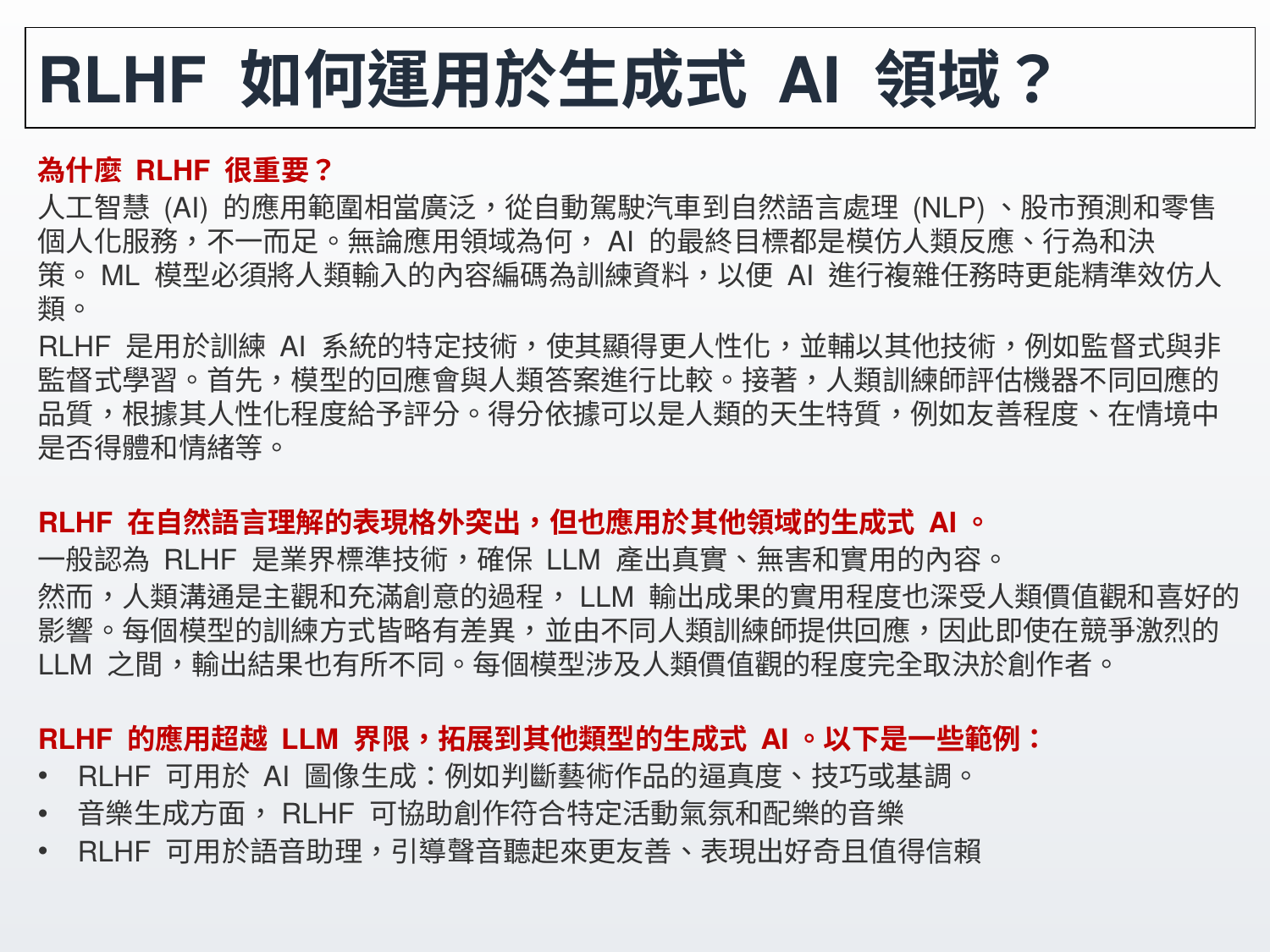

# RLHF 如何運用於生成式 AI 領域？
為什麼 RLHF 很重要？
人工智慧 (AI) 的應用範圍相當廣泛，從自動駕駛汽車到自然語言處理 (NLP)、股市預測和零售個人化服務，不一而足。無論應用領域為何，AI 的最終目標都是模仿人類反應、行為和決策。ML 模型必須將人類輸入的內容編碼為訓練資料，以便 AI 進行複雜任務時更能精準效仿人類。
RLHF 是用於訓練 AI 系統的特定技術，使其顯得更人性化，並輔以其他技術，例如監督式與非監督式學習。首先，模型的回應會與人類答案進行比較。接著，人類訓練師評估機器不同回應的品質，根據其人性化程度給予評分。得分依據可以是人類的天生特質，例如友善程度、在情境中是否得體和情緒等。

RLHF 在自然語言理解的表現格外突出，但也應用於其他領域的生成式 AI。
一般認為 RLHF 是業界標準技術，確保 LLM 產出真實、無害和實用的內容。
然而，人類溝通是主觀和充滿創意的過程，LLM 輸出成果的實用程度也深受人類價值觀和喜好的影響。每個模型的訓練方式皆略有差異，並由不同人類訓練師提供回應，因此即使在競爭激烈的 LLM 之間，輸出結果也有所不同。每個模型涉及人類價值觀的程度完全取決於創作者。

RLHF 的應用超越 LLM 界限，拓展到其他類型的生成式 AI。以下是一些範例：
RLHF 可用於 AI 圖像生成：例如判斷藝術作品的逼真度、技巧或基調。
音樂生成方面，RLHF 可協助創作符合特定活動氣氛和配樂的音樂
RLHF 可用於語音助理，引導聲音聽起來更友善、表現出好奇且值得信賴